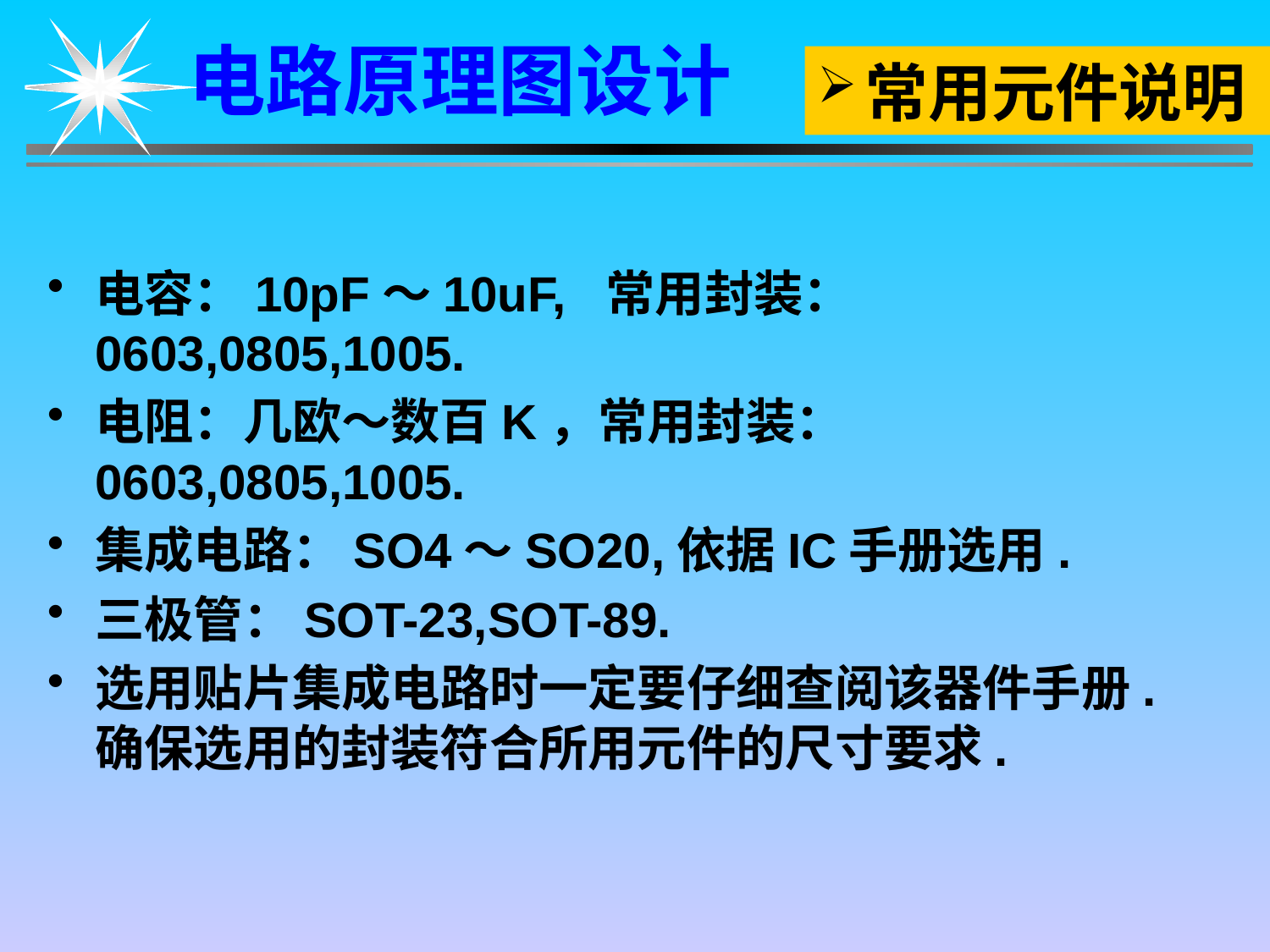

电路原理图设计
常用元件说明
电容：10pF～10uF,  常用封装：0603,0805,1005.
电阻：几欧～数百K，常用封装： 0603,0805,1005.
集成电路：SO4～SO20,依据IC手册选用.
三极管：SOT-23,SOT-89.
选用贴片集成电路时一定要仔细查阅该器件手册.确保选用的封装符合所用元件的尺寸要求.